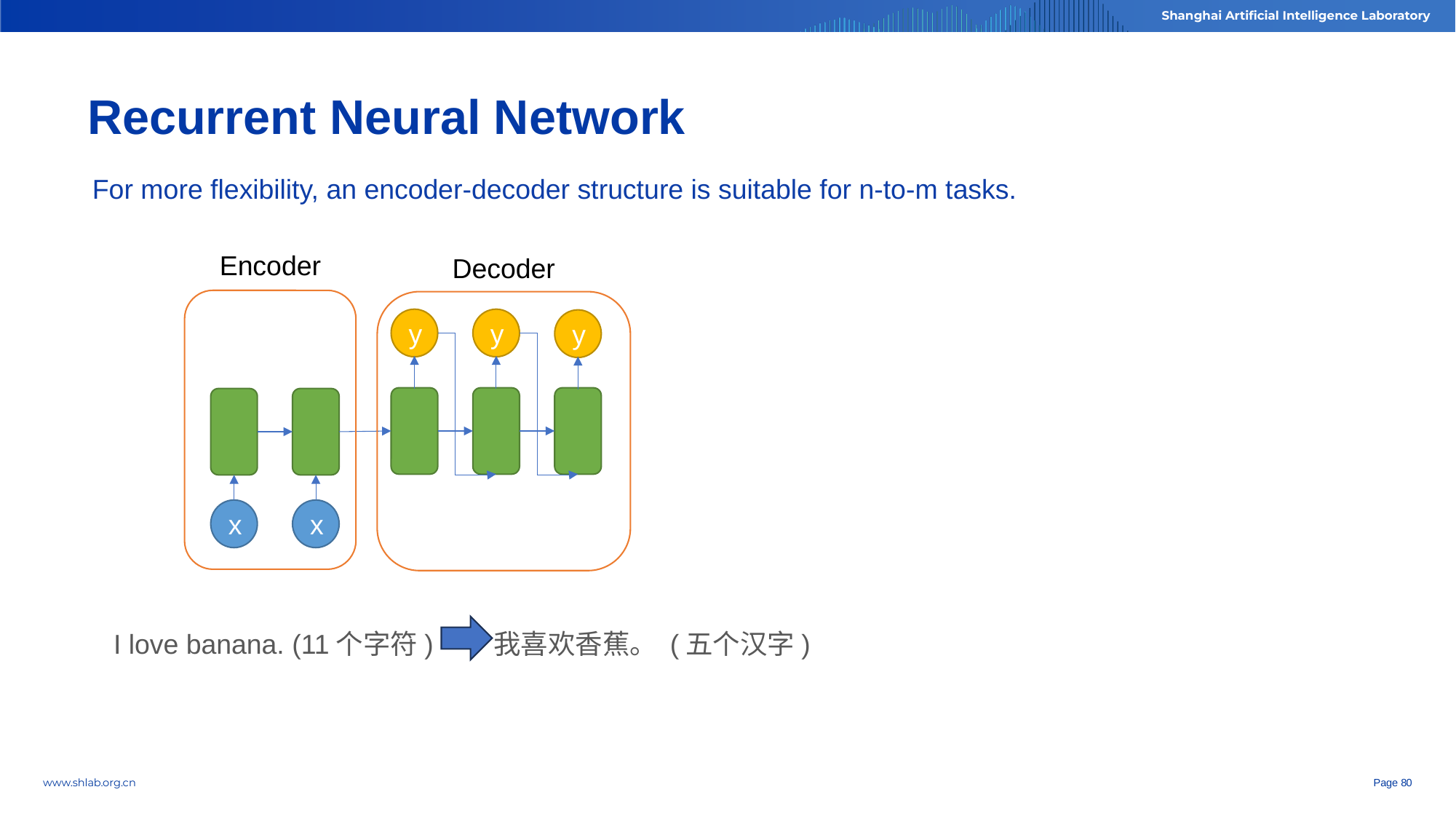

Recurrent Neural Network
For more flexibility, an encoder-decoder structure is suitable for n-to-m tasks.
Encoder
Decoder

y
y
y

x

x
I love banana. (11个字符)       我喜欢香蕉。 (五个汉字)